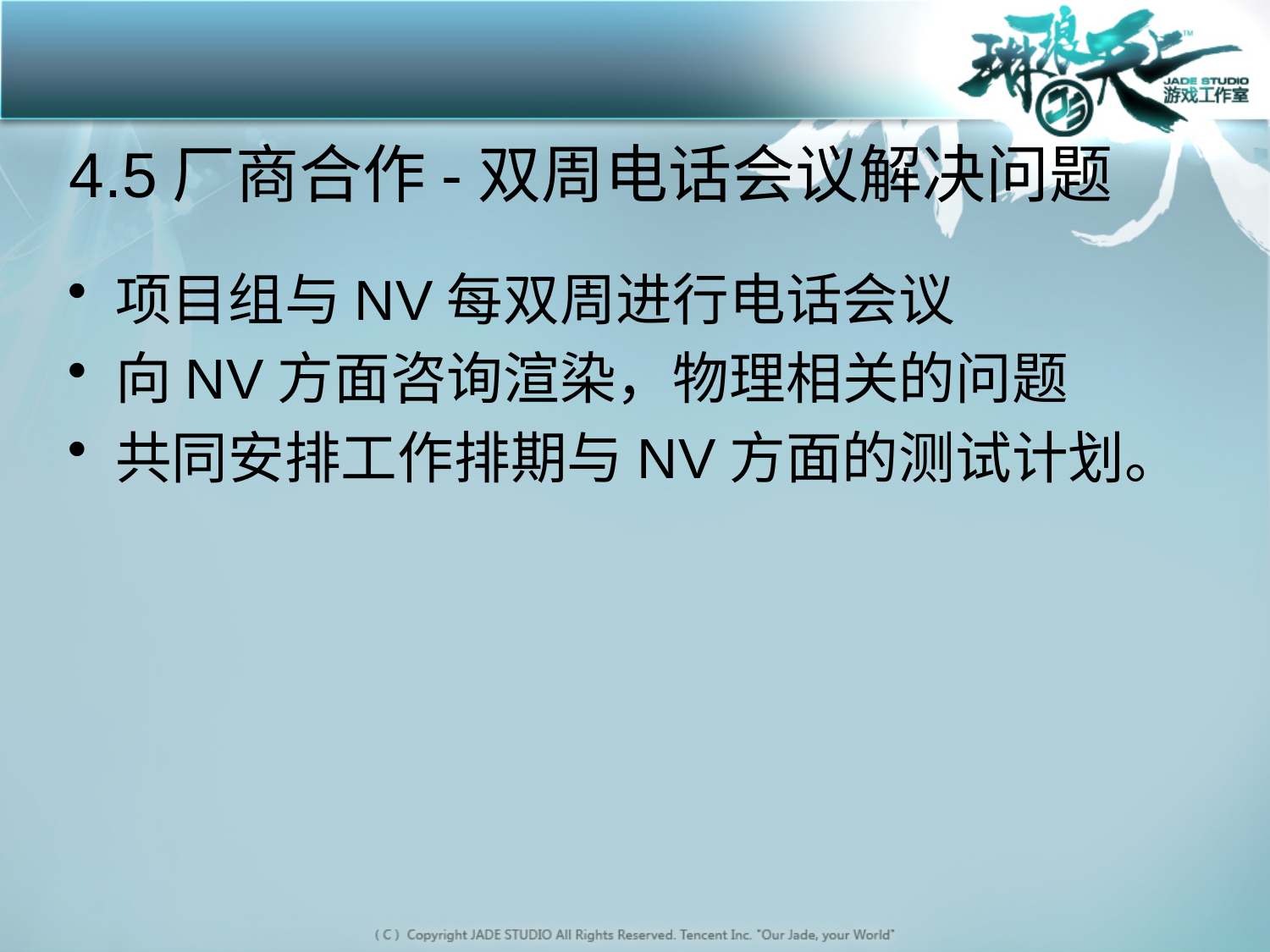

# 4.5厂商合作-双周电话会议解决问题
项目组与NV每双周进行电话会议
向NV方面咨询渲染，物理相关的问题
共同安排工作排期与NV方面的测试计划。